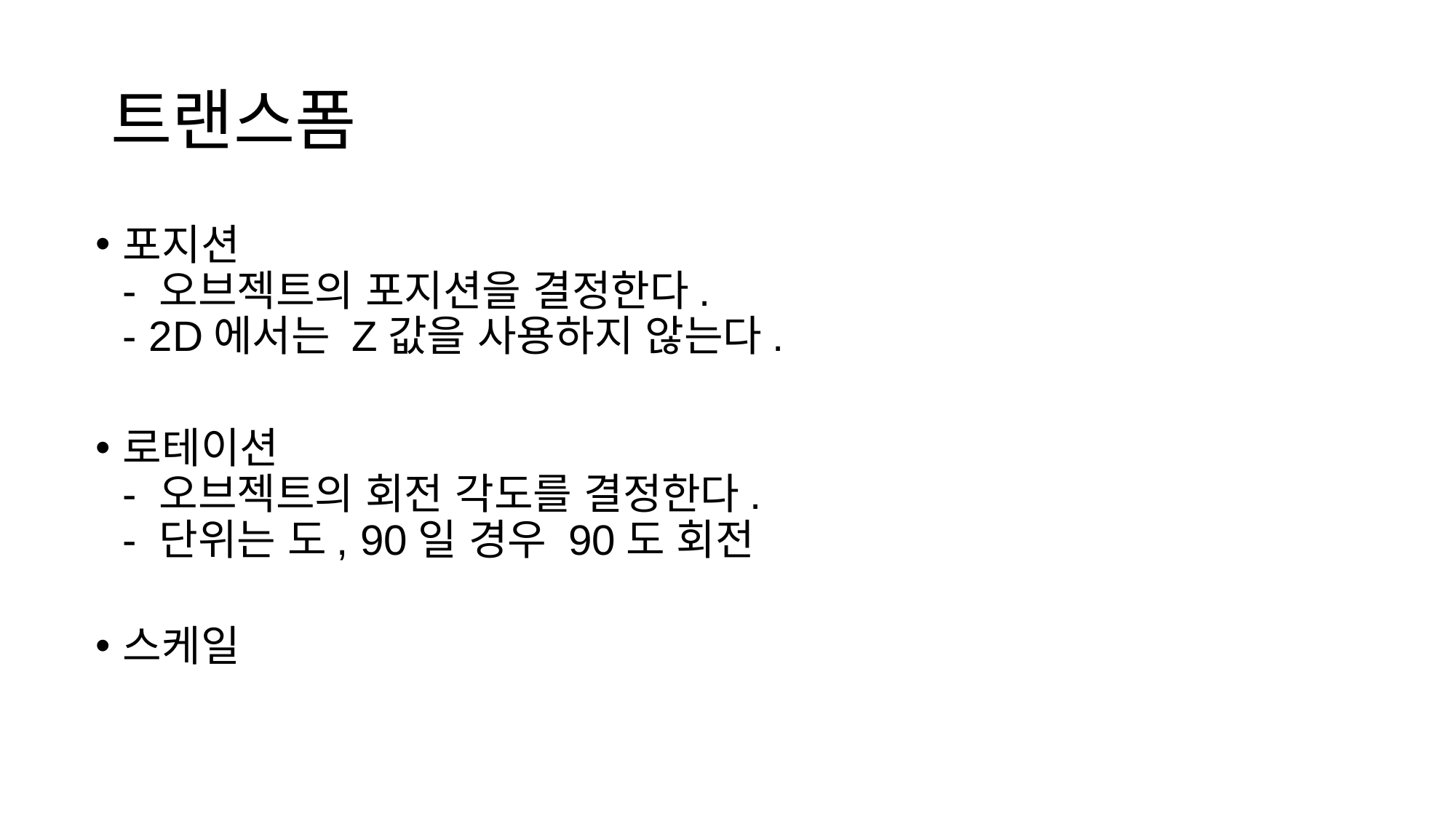

# 트랜스폼
포지션
- 오브젝트의 포지션을 결정한다.
- 2D에서는 Z값을 사용하지 않는다.
로테이션
- 오브젝트의 회전 각도를 결정한다.
- 단위는 도, 90일 경우 90도 회전
스케일